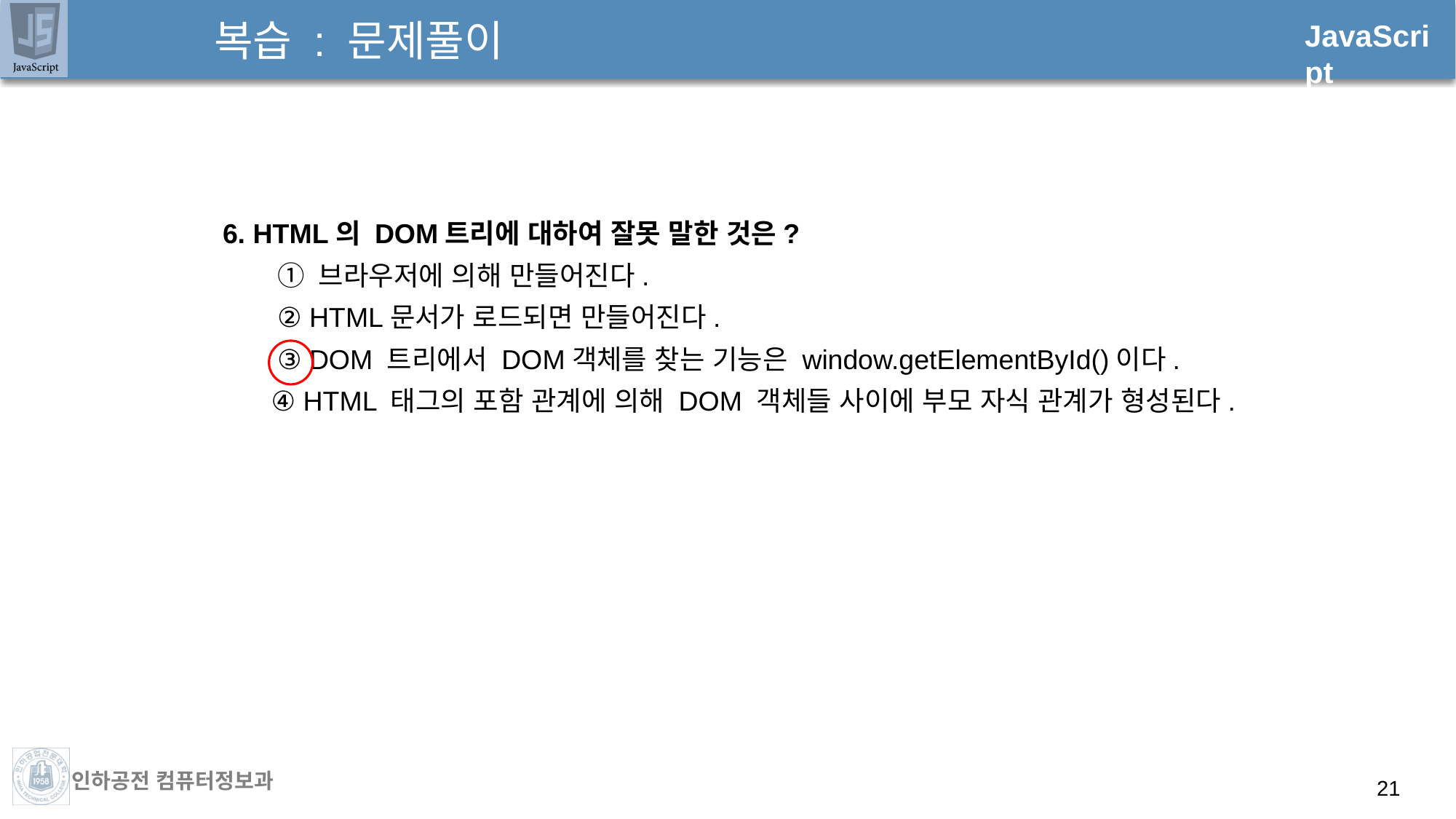

# 복습 : 문제풀이
6. HTML의 DOM트리에 대하여 잘못 말한 것은?
① 브라우저에 의해 만들어진다.
② HTML문서가 로드되면 만들어진다.
③ DOM 트리에서 DOM객체를 찾는 기능은 window.getElementById()이다.
     ④ HTML 태그의 포함 관계에 의해 DOM 객체들 사이에 부모 자식 관계가 형성된다.